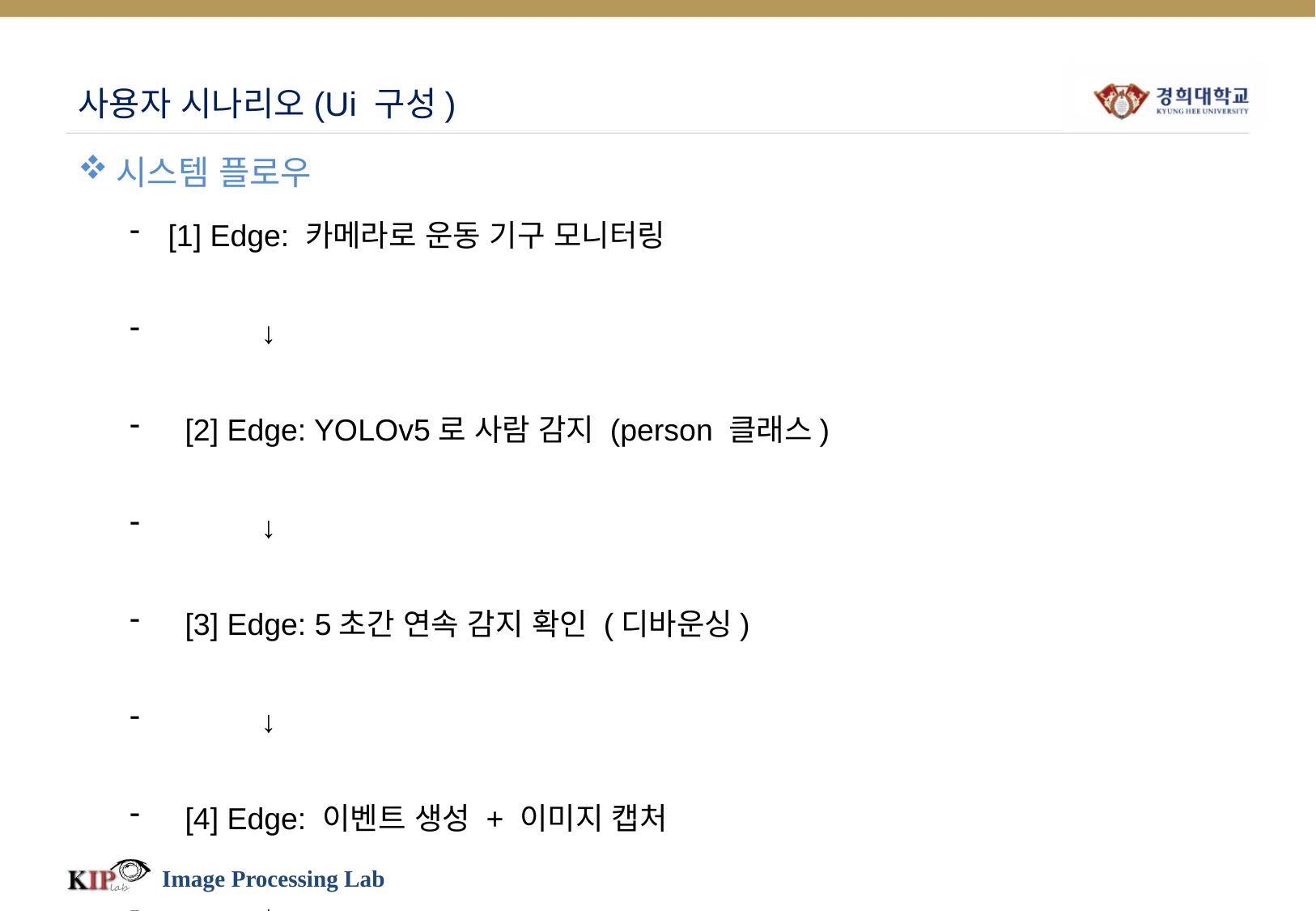

# 사용자 시나리오(Ui 구성)
시스템 플로우
[1] Edge: 카메라로 운동 기구 모니터링
           ↓
  [2] Edge: YOLOv5로 사람 감지 (person 클래스)
           ↓
  [3] Edge: 5초간 연속 감지 확인 (디바운싱)
           ↓
  [4] Edge: 이벤트 생성 + 이미지 캡처
           ↓
  [5] Edge → Server: POST /api/machines/1/events/ (이미지 + 메타데이터)
(다음 슬라이드에서 계속)
Image Processing Lab